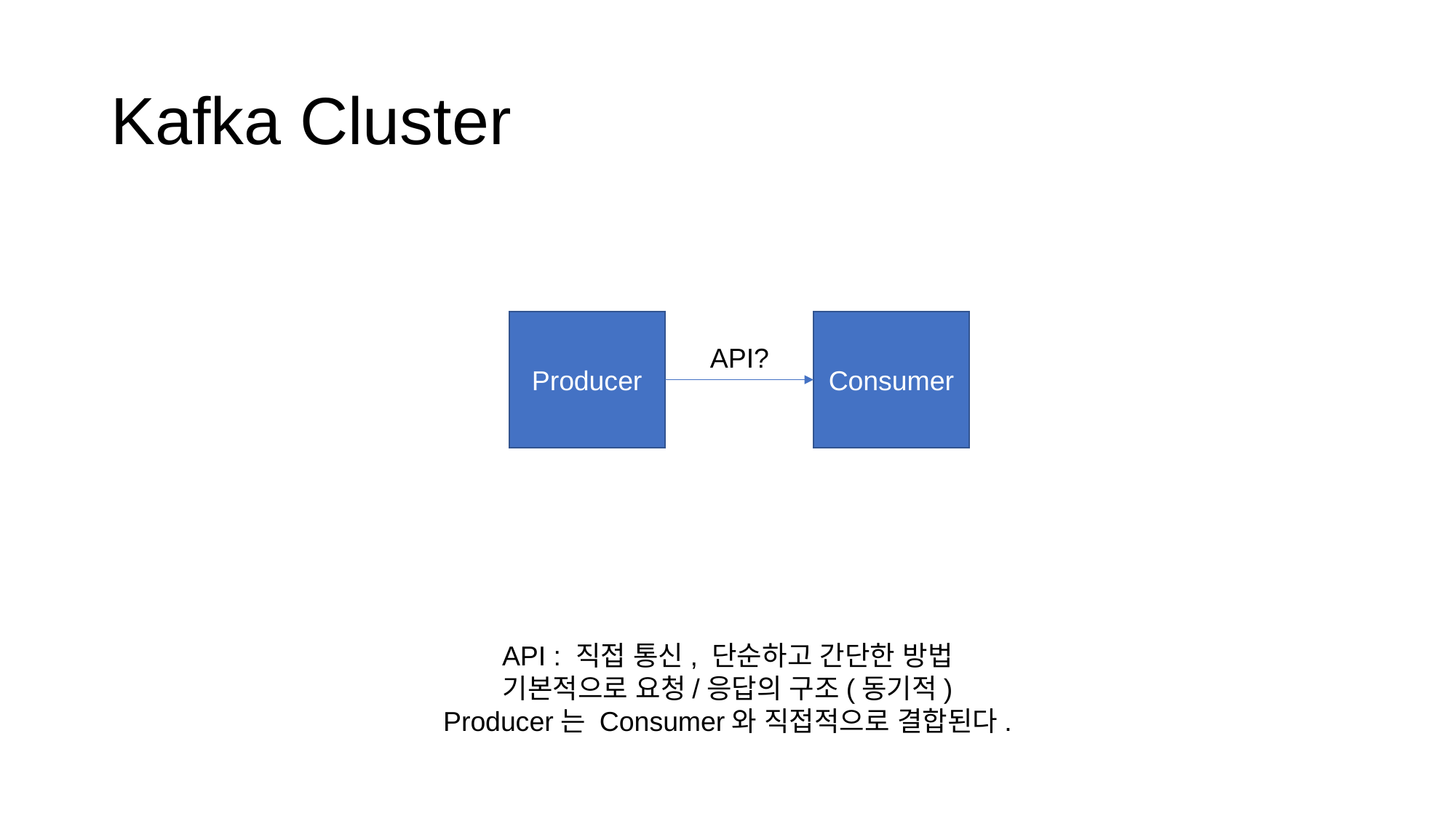

# Kafka Cluster
Producer
Consumer
API?
API : 직접 통신, 단순하고 간단한 방법
기본적으로 요청/응답의 구조(동기적)
Producer는 Consumer와 직접적으로 결합된다.